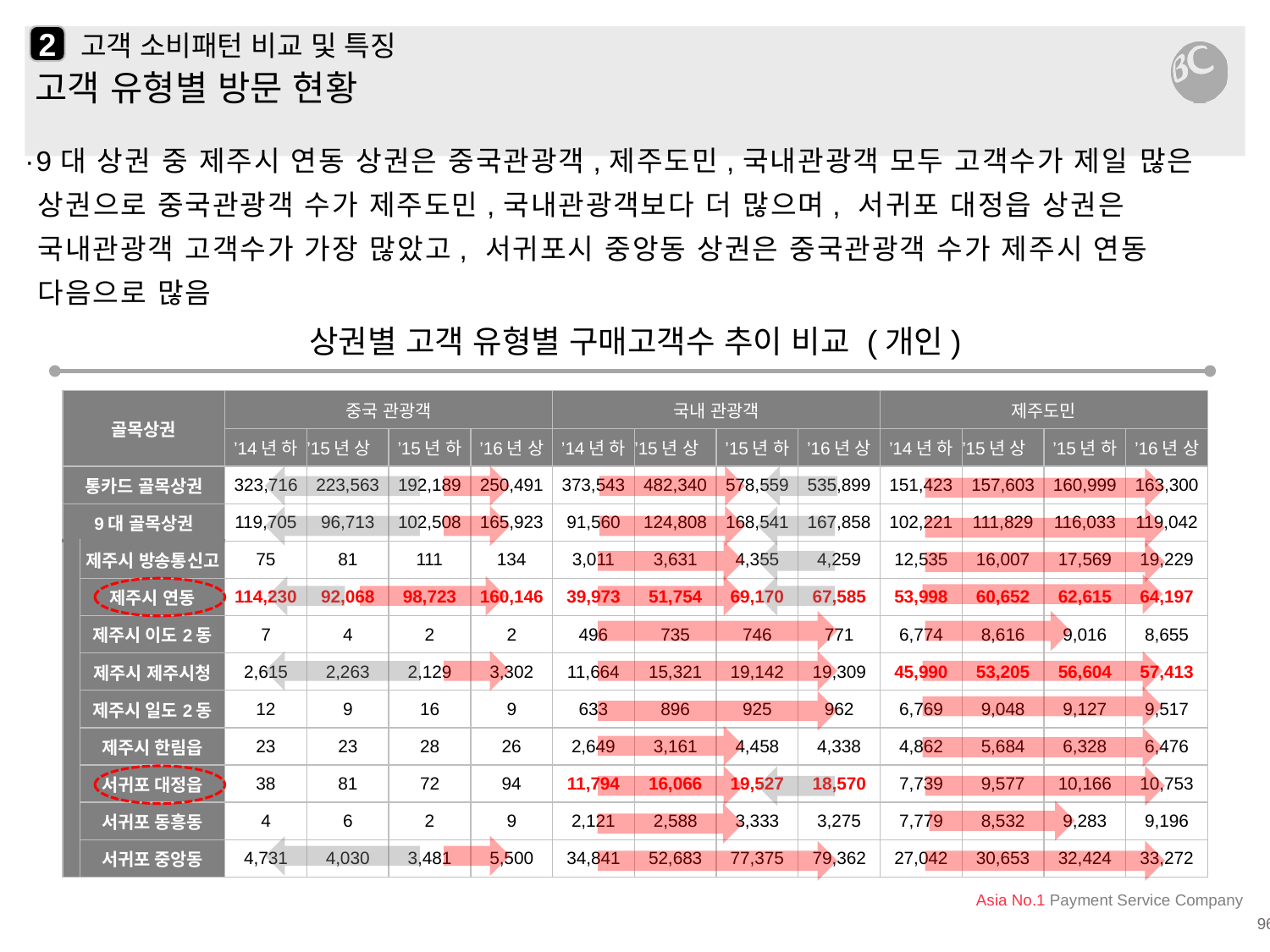

2
# 고객 소비패턴 비교 및 특징
고객 유형별 방문 현황
·9대 상권 중 제주시 연동 상권은 중국관광객,제주도민,국내관광객 모두 고객수가 제일 많은 상권으로 중국관광객 수가 제주도민,국내관광객보다 더 많으며, 서귀포 대정읍 상권은 국내관광객 고객수가 가장 많았고, 서귀포시 중앙동 상권은 중국관광객 수가 제주시 연동 다음으로 많음
상권별 고객 유형별 구매고객수 추이 비교 (개인)

| 골목상권 |  | 중국 관광객 |  |  |  | 국내 관광객 |  |  |  | 제주도민 |  |  |  |
| --- | --- | --- | --- | --- | --- | --- | --- | --- | --- | --- | --- | --- | --- |
|  |  | ’14년 하 | ’15년 상 | ’15년 하 | ’16년 상 | ’14년 하 | ’15년 상 | ’15년 하 | ’16년 상 | ’14년 하 | ’15년 상 | ’15년 하 | ’16년 상 |
| 통카드 골목상권 |  | 323,716 | 223,563 | 192,189 | 250,491 | 373,543 | 482,340 | 578,559 | 535,899 | 151,423 | 157,603 | 160,999 | 163,300 |
| 9대 골목상권 |  | 119,705 | 96,713 | 102,508 | 165,923 | 91,560 | 124,808 | 168,541 | 167,858 | 102,221 | 111,829 | 116,033 | 119,042 |
|  | 제주시 방송통신고 | 75 | 81 | 111 | 134 | 3,011 | 3,631 | 4,355 | 4,259 | 12,535 | 16,007 | 17,569 | 19,229 |
|  | 제주시 연동 | 114,230 | 92,068 | 98,723 | 160,146 | 39,973 | 51,754 | 69,170 | 67,585 | 53,998 | 60,652 | 62,615 | 64,197 |
|  | 제주시 이도2동 | 7 | 4 | 2 | 2 | 496 | 735 | 746 | 771 | 6,774 | 8,616 | 9,016 | 8,655 |
|  | 제주시 제주시청 | 2,615 | 2,263 | 2,129 | 3,302 | 11,664 | 15,321 | 19,142 | 19,309 | 45,990 | 53,205 | 56,604 | 57,413 |
|  | 제주시 일도2동 | 12 | 9 | 16 | 9 | 633 | 896 | 925 | 962 | 6,769 | 9,048 | 9,127 | 9,517 |
|  | 제주시 한림읍 | 23 | 23 | 28 | 26 | 2,649 | 3,161 | 4,458 | 4,338 | 4,862 | 5,684 | 6,328 | 6,476 |
|  | 서귀포 대정읍 | 38 | 81 | 72 | 94 | 11,794 | 16,066 | 19,527 | 18,570 | 7,739 | 9,577 | 10,166 | 10,753 |
|  | 서귀포 동흥동 | 4 | 6 | 2 | 9 | 2,121 | 2,588 | 3,333 | 3,275 | 7,779 | 8,532 | 9,283 | 9,196 |
|  | 서귀포 중앙동 | 4,731 | 4,030 | 3,481 | 5,500 | 34,841 | 52,683 | 77,375 | 79,362 | 27,042 | 30,653 | 32,424 | 33,272 |